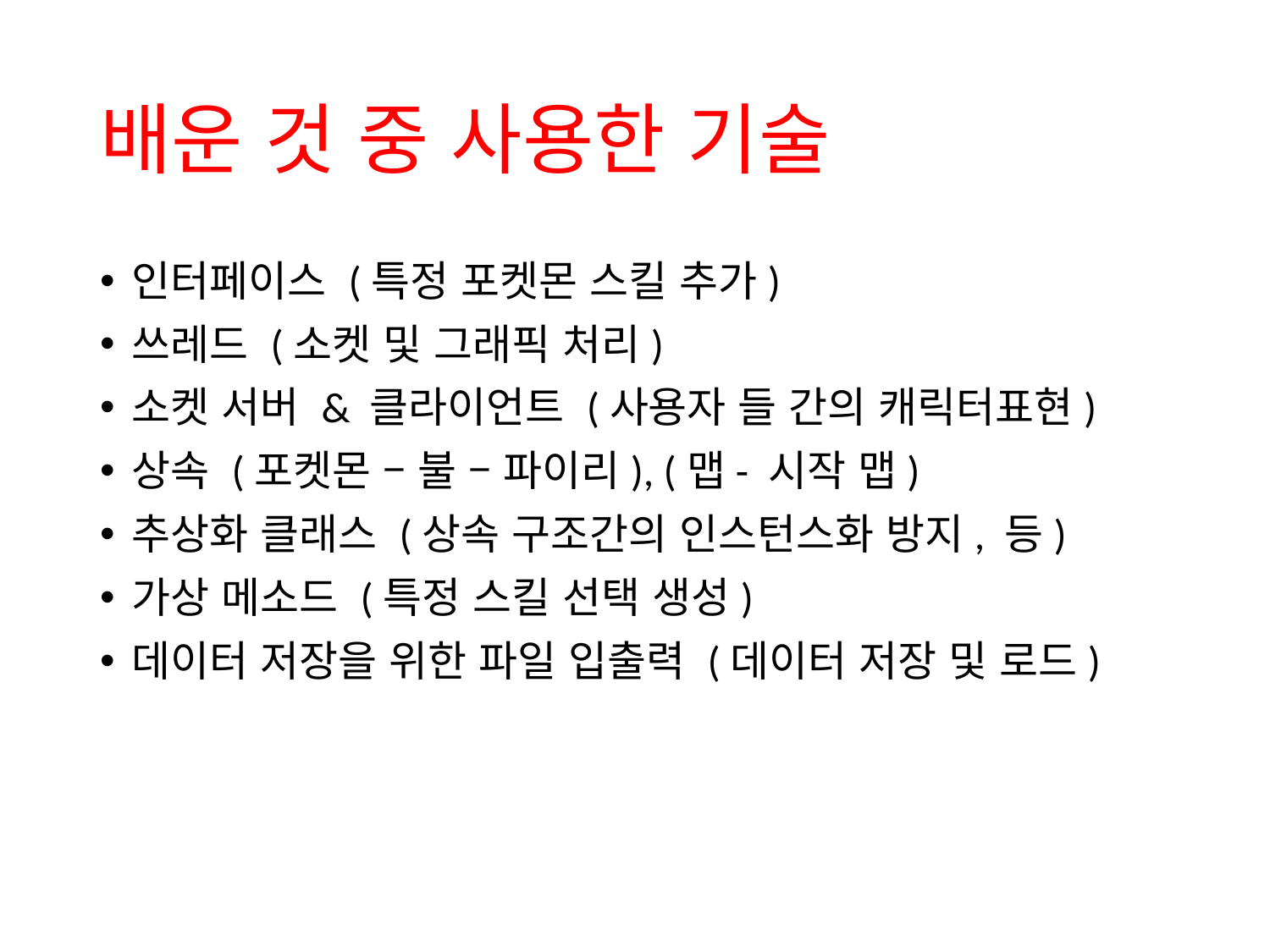

# 배운 것 중 사용한 기술
인터페이스 (특정 포켓몬 스킬 추가)
쓰레드 (소켓 및 그래픽 처리)
소켓 서버 & 클라이언트 (사용자 들 간의 캐릭터표현)
상속 (포켓몬 – 불 – 파이리), (맵- 시작 맵)
추상화 클래스 (상속 구조간의 인스턴스화 방지, 등)
가상 메소드 (특정 스킬 선택 생성)
데이터 저장을 위한 파일 입출력 (데이터 저장 및 로드)